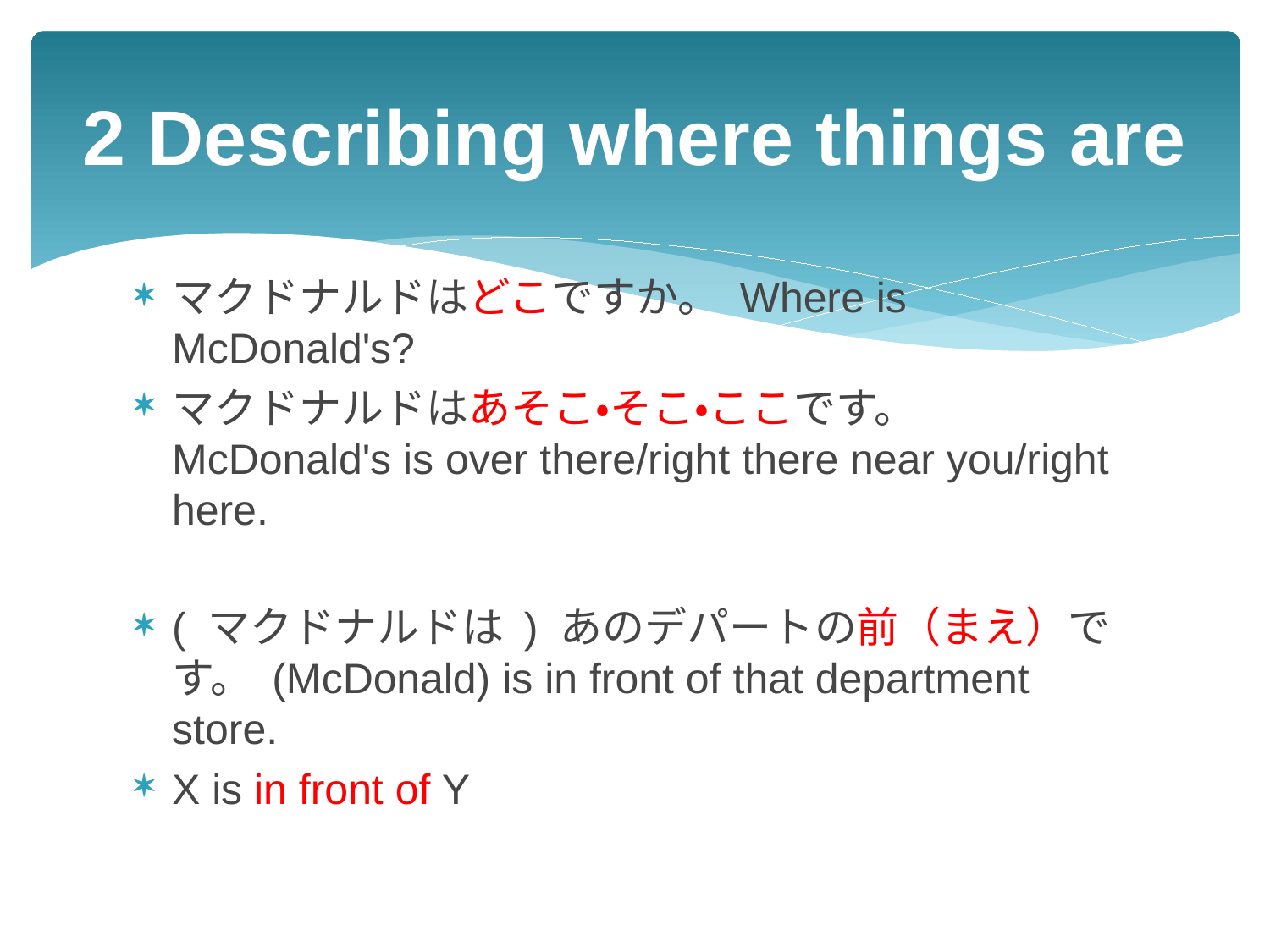

# 2 Describing where things are
マクドナルドはどこですか。 Where is McDonald's?
マクドナルドはあそこ・そこ・ここです。 McDonald's is over there/right there near you/right here.

( マクドナルドは ) あのデパートの前（まえ）です。 (McDonald) is in front of that department store.
X is in front of Y